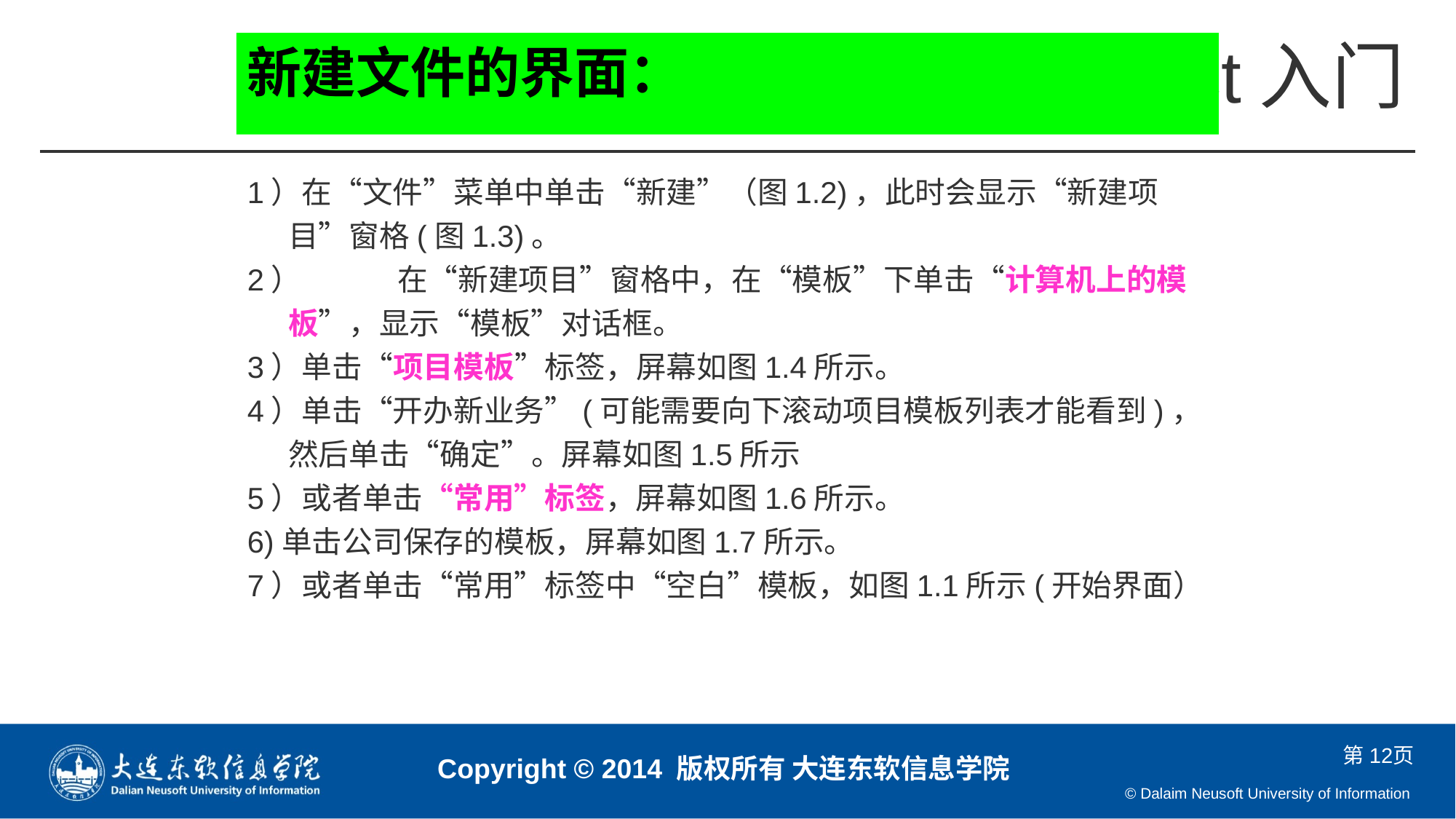

# 新建文件的界面：
1）在“文件”菜单中单击“新建”（图1.2)，此时会显示“新建项目”窗格(图1.3)。
2）	在“新建项目”窗格中，在“模板”下单击“计算机上的模板”，显示“模板”对话框。
3）单击“项目模板”标签，屏幕如图1.4所示。
4）单击“开办新业务”(可能需要向下滚动项目模板列表才能看到)，然后单击“确定”。屏幕如图1.5所示
5）或者单击“常用”标签，屏幕如图1.6所示。
6)单击公司保存的模板，屏幕如图1.7所示。
7）或者单击“常用”标签中“空白”模板，如图1.1所示(开始界面）